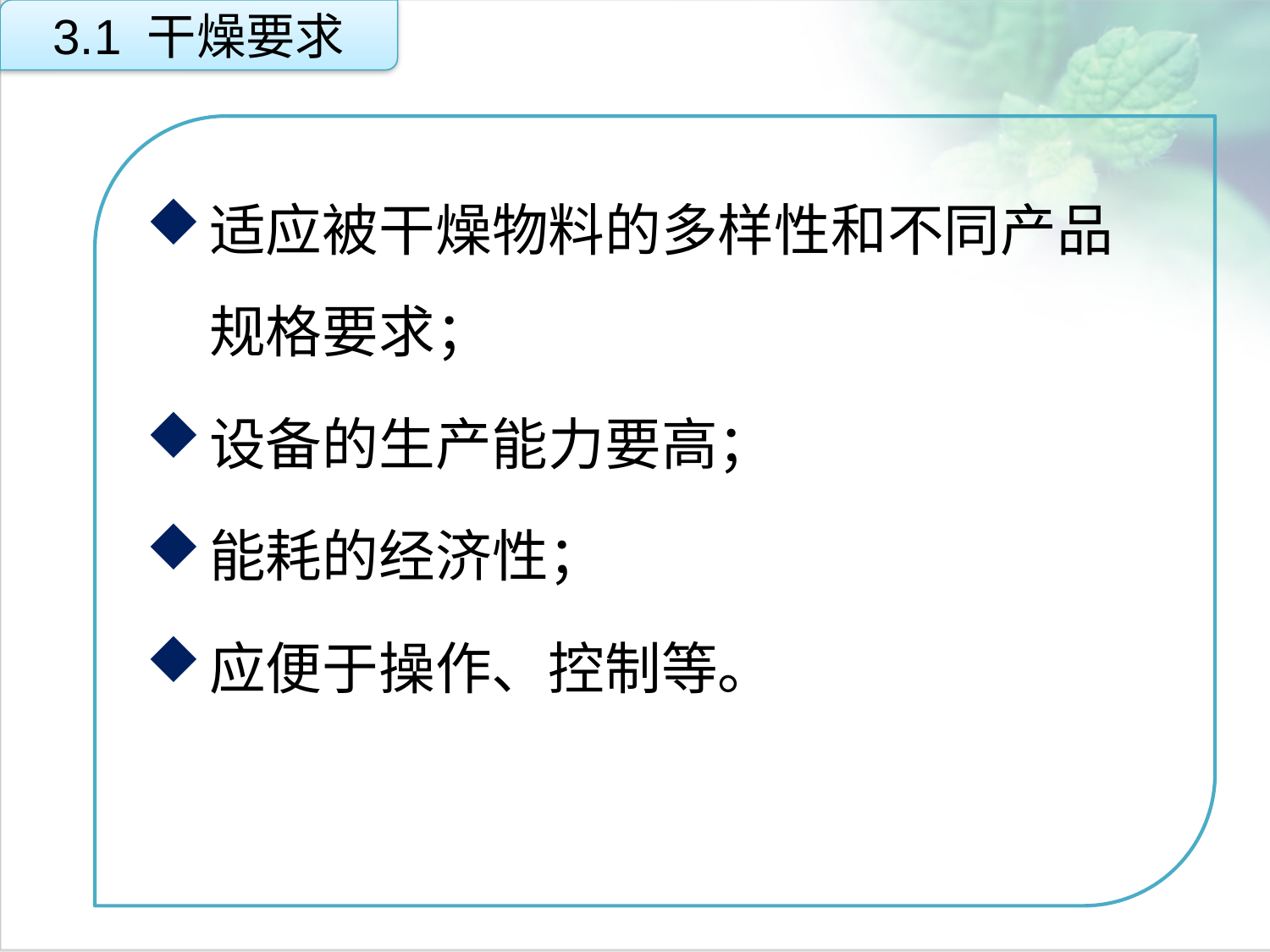

3.1 干燥要求
适应被干燥物料的多样性和不同产品规格要求；
设备的生产能力要高；
能耗的经济性；
应便于操作、控制等。

点击添加文本
点击添加文本
点击添加文本
点击添加文本